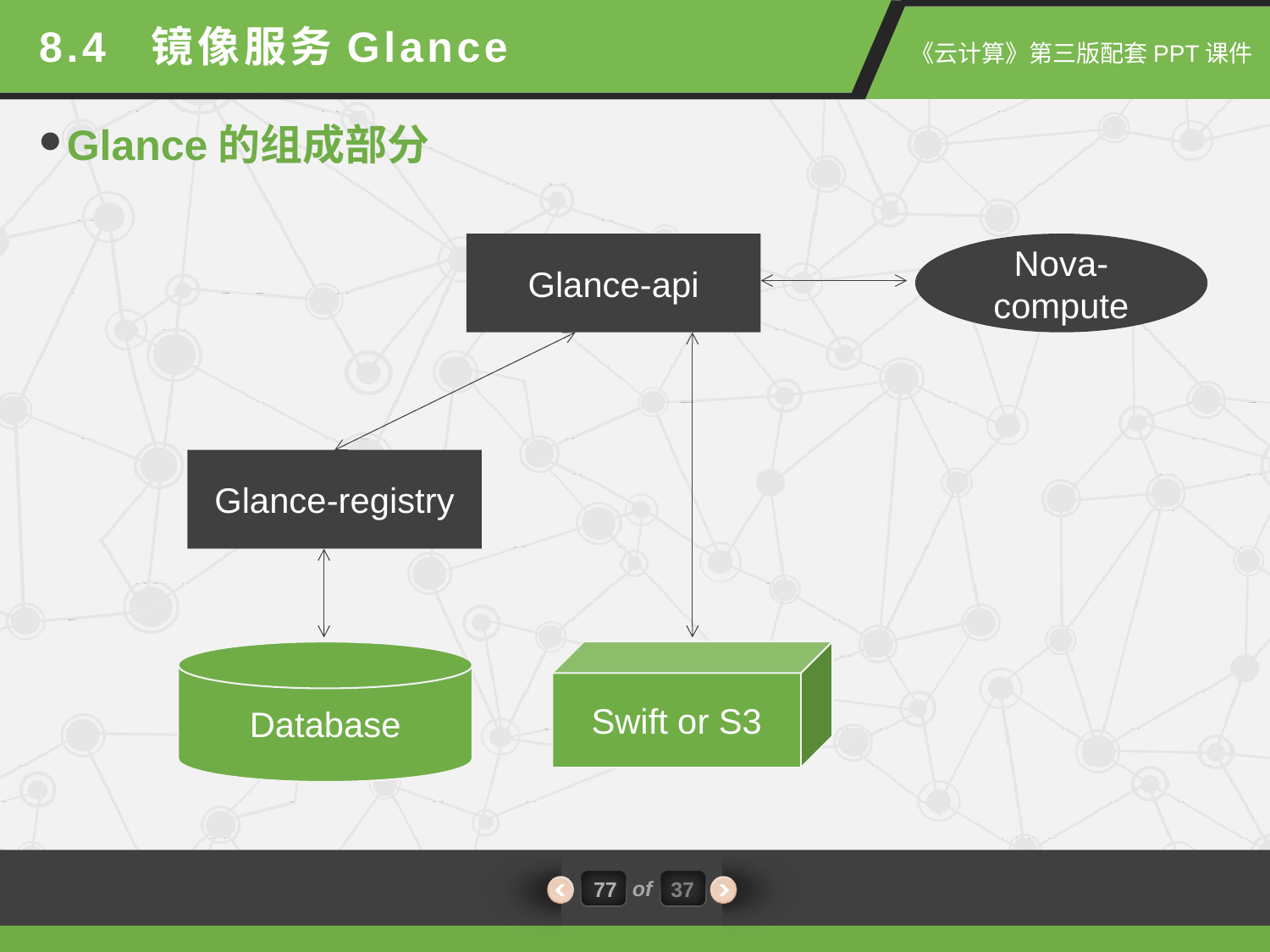

8.4  镜像服务Glance
Glance的组成部分

Glance-api
Nova-compute
Glance-registry
Database
Swift or S3
77